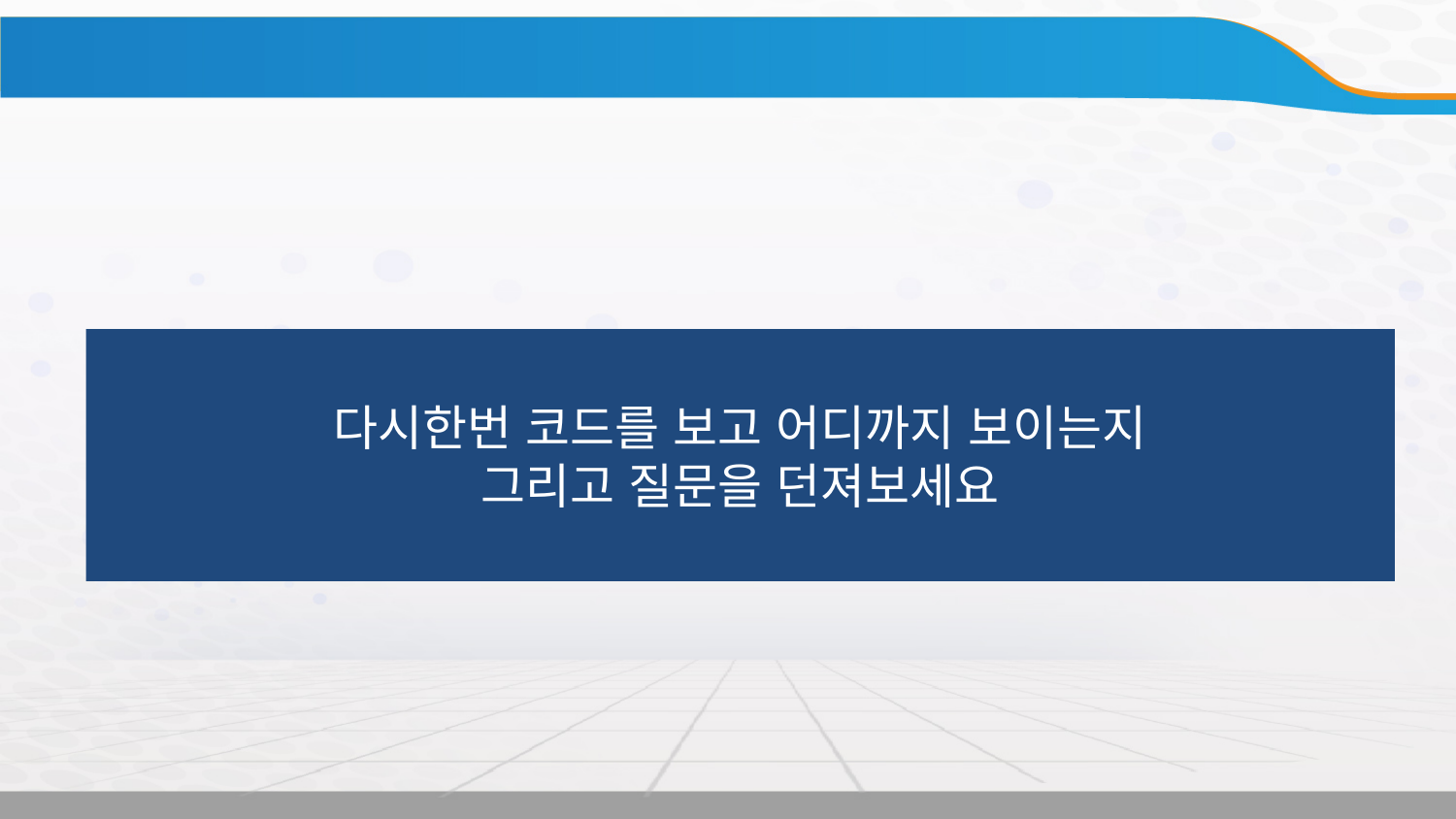

다시한번 코드를 보고 어디까지 보이는지
그리고 질문을 던져보세요